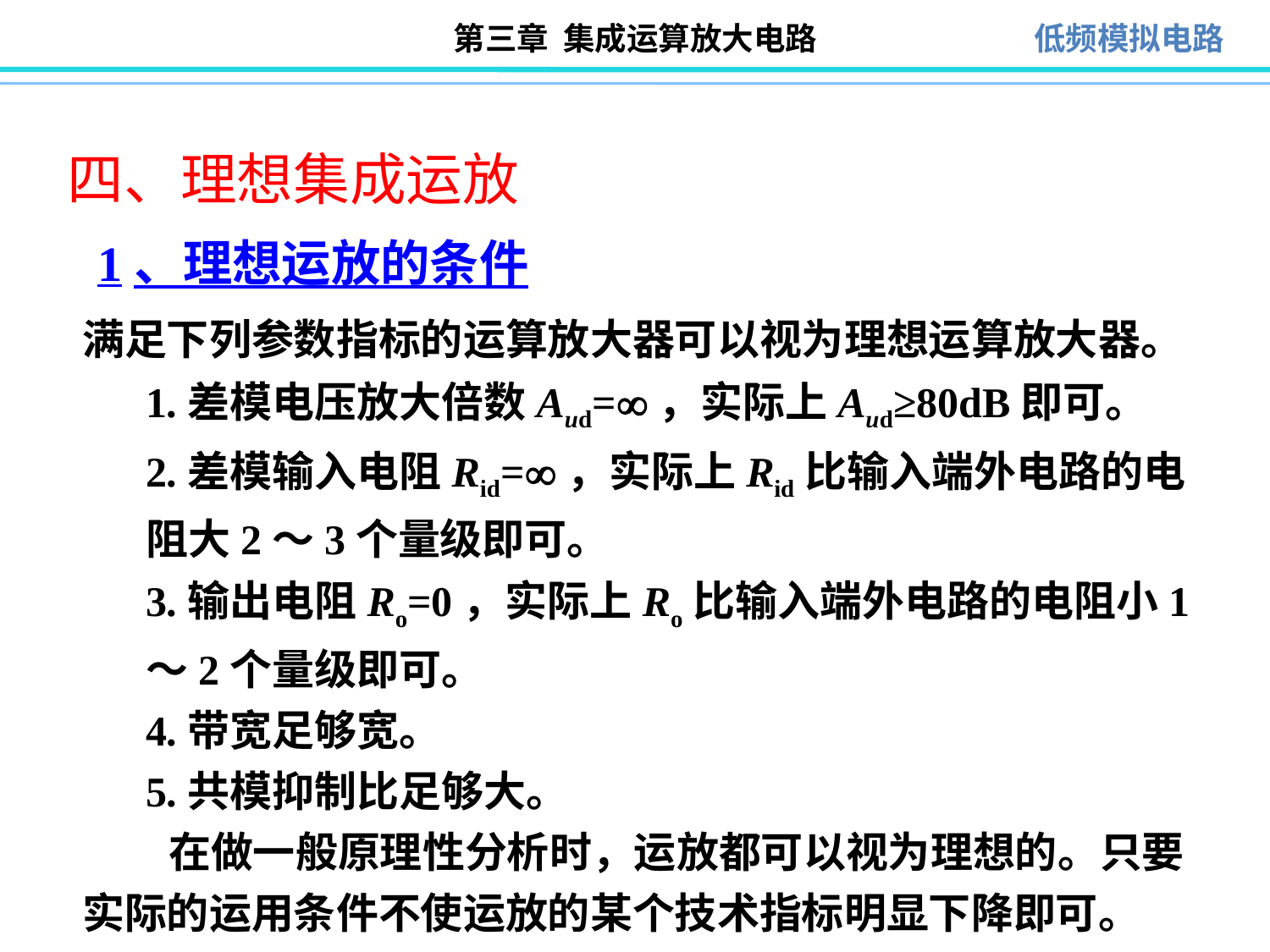

# 四、理想集成运放
1、理想运放的条件
满足下列参数指标的运算放大器可以视为理想运算放大器。
1.差模电压放大倍数Aud=∞，实际上Aud≥80dB即可。
2.差模输入电阻Rid=∞，实际上Rid比输入端外电路的电阻大2～3个量级即可。
3.输出电阻Ro=0，实际上Ro比输入端外电路的电阻小1～2个量级即可。
4.带宽足够宽。
5.共模抑制比足够大。
        在做一般原理性分析时，运放都可以视为理想的。只要实际的运用条件不使运放的某个技术指标明显下降即可。